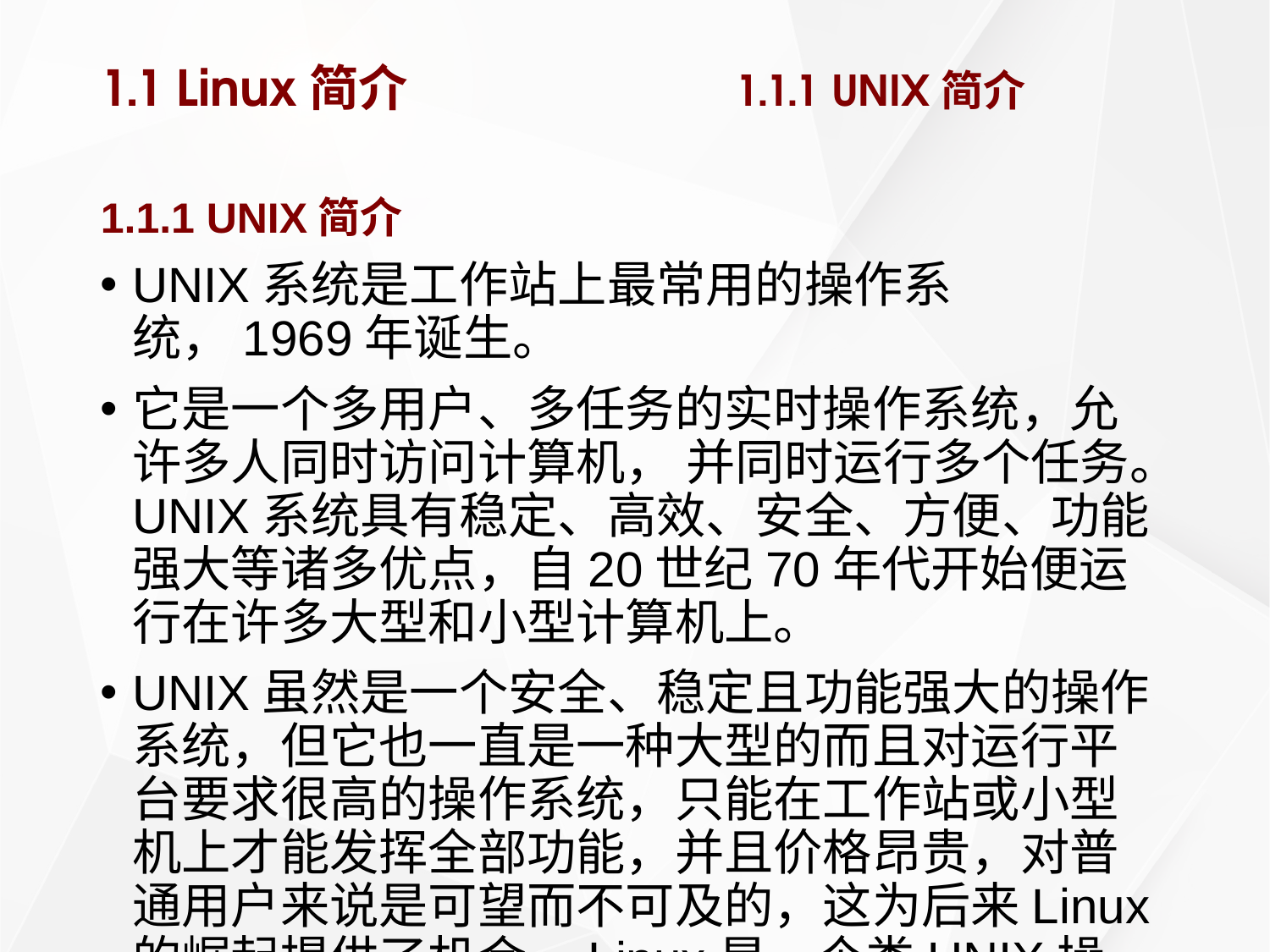

# 1.1 Linux简介			1.1.1 UNIX简介
1.1.1 UNIX简介
UNIX系统是工作站上最常用的操作系统，1969年诞生。
它是一个多用户、多任务的实时操作系统，允许多人同时访问计算机， 并同时运行多个任务。UNIX系统具有稳定、高效、安全、方便、功能强大等诸多优点，自20世纪70年代开始便运行在许多大型和小型计算机上。
UNIX虽然是一个安全、稳定且功能强大的操作系统，但它也一直是一种大型的而且对运行平台要求很高的操作系统，只能在工作站或小型机上才能发挥全部功能，并且价格昂贵，对普通用户来说是可望而不可及的，这为后来Linux的崛起提供了机会。Linux是一个类UNIX操作系统。